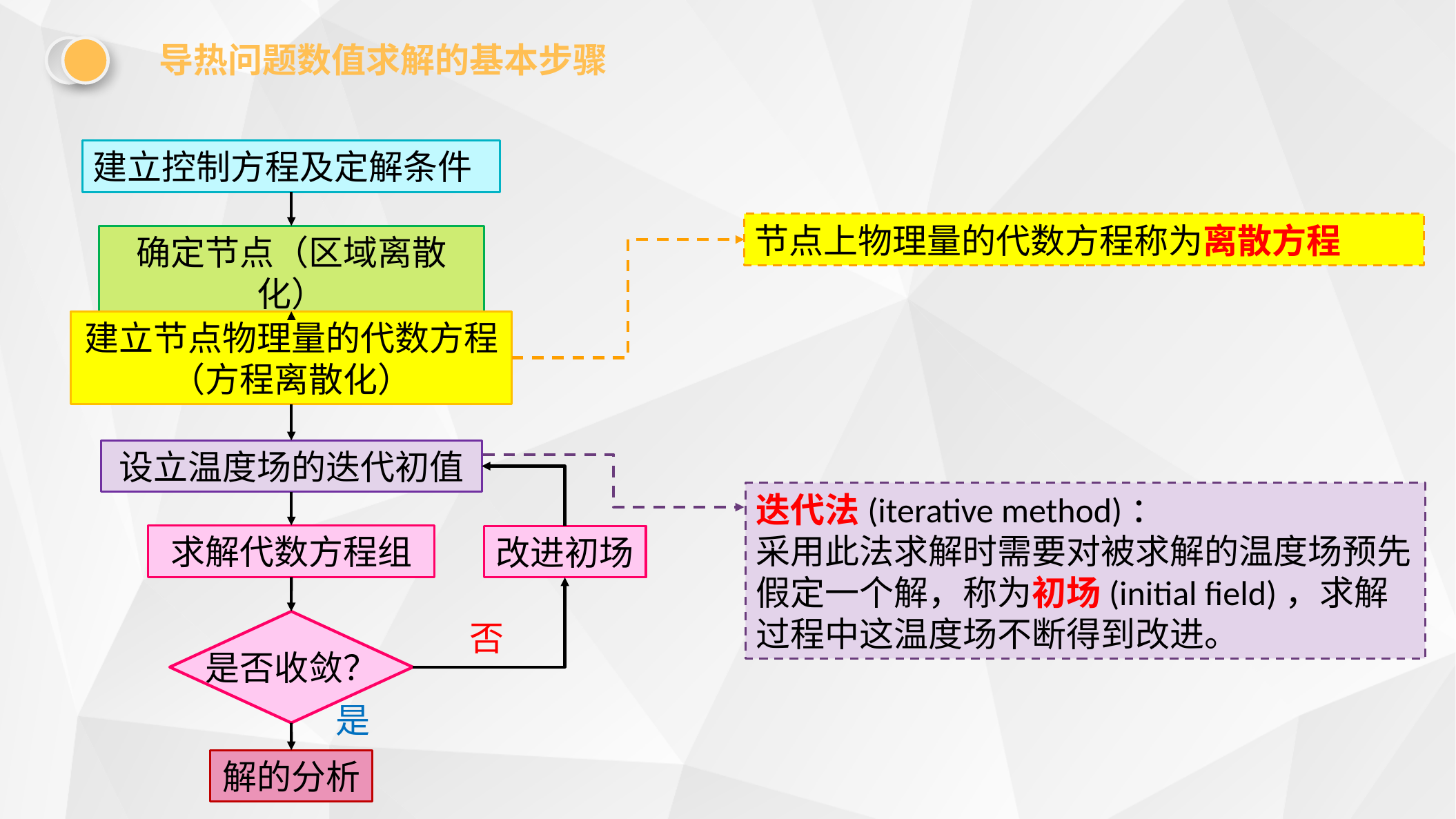

导热问题数值求解的基本步骤
建立控制方程及定解条件
确定节点（区域离散化）
建立节点物理量的代数方程（方程离散化）
设立温度场的迭代初值
求解代数方程组
改进初场
是否收敛？
否
是
解的分析
节点上物理量的代数方程称为离散方程
迭代法(iterative method)：
采用此法求解时需要对被求解的温度场预先假定一个解，称为初场(initial field)，求解过程中这温度场不断得到改进。